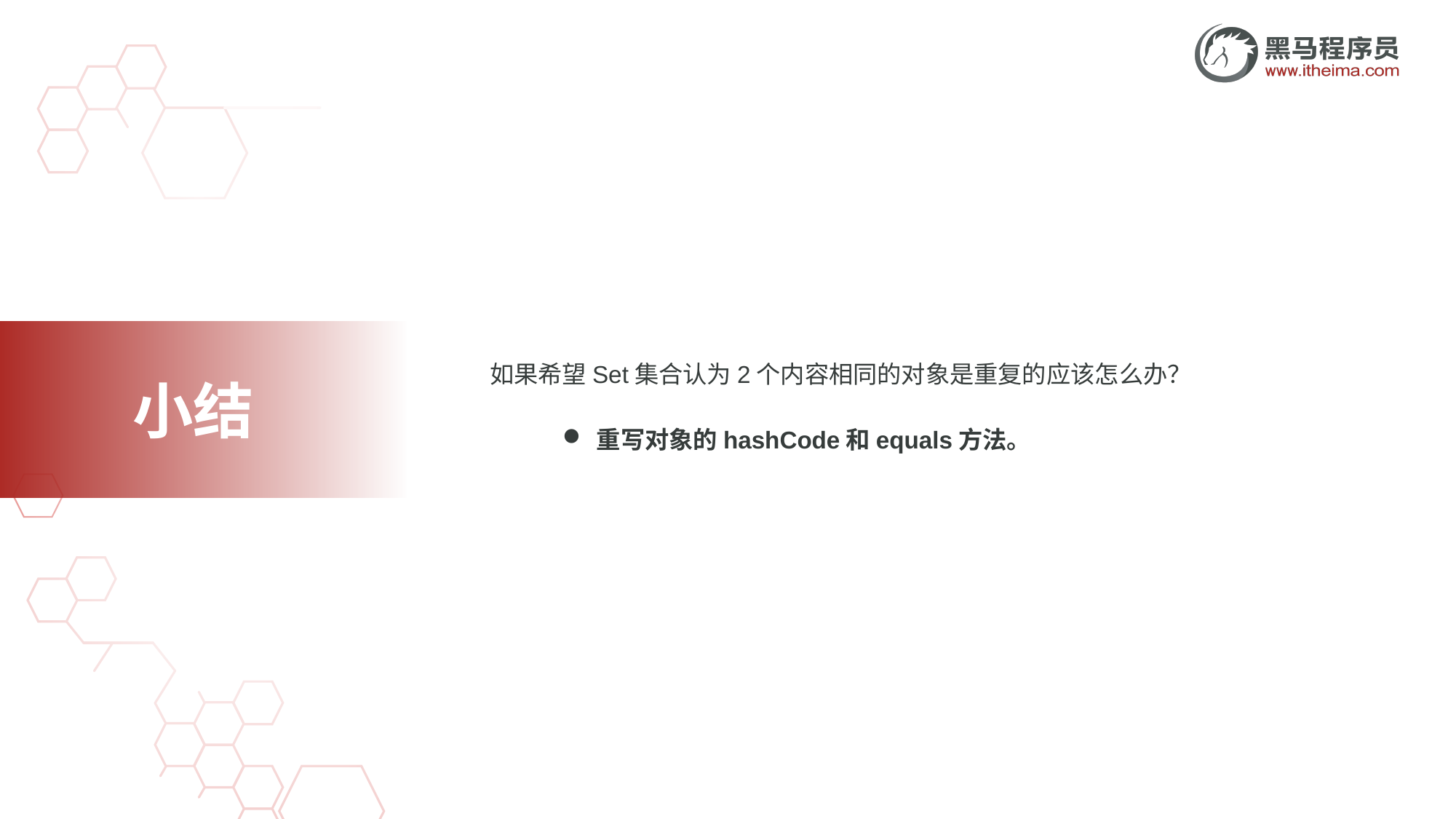

如果希望Set集合认为2个内容相同的对象是重复的应该怎么办？
重写对象的hashCode和equals方法。